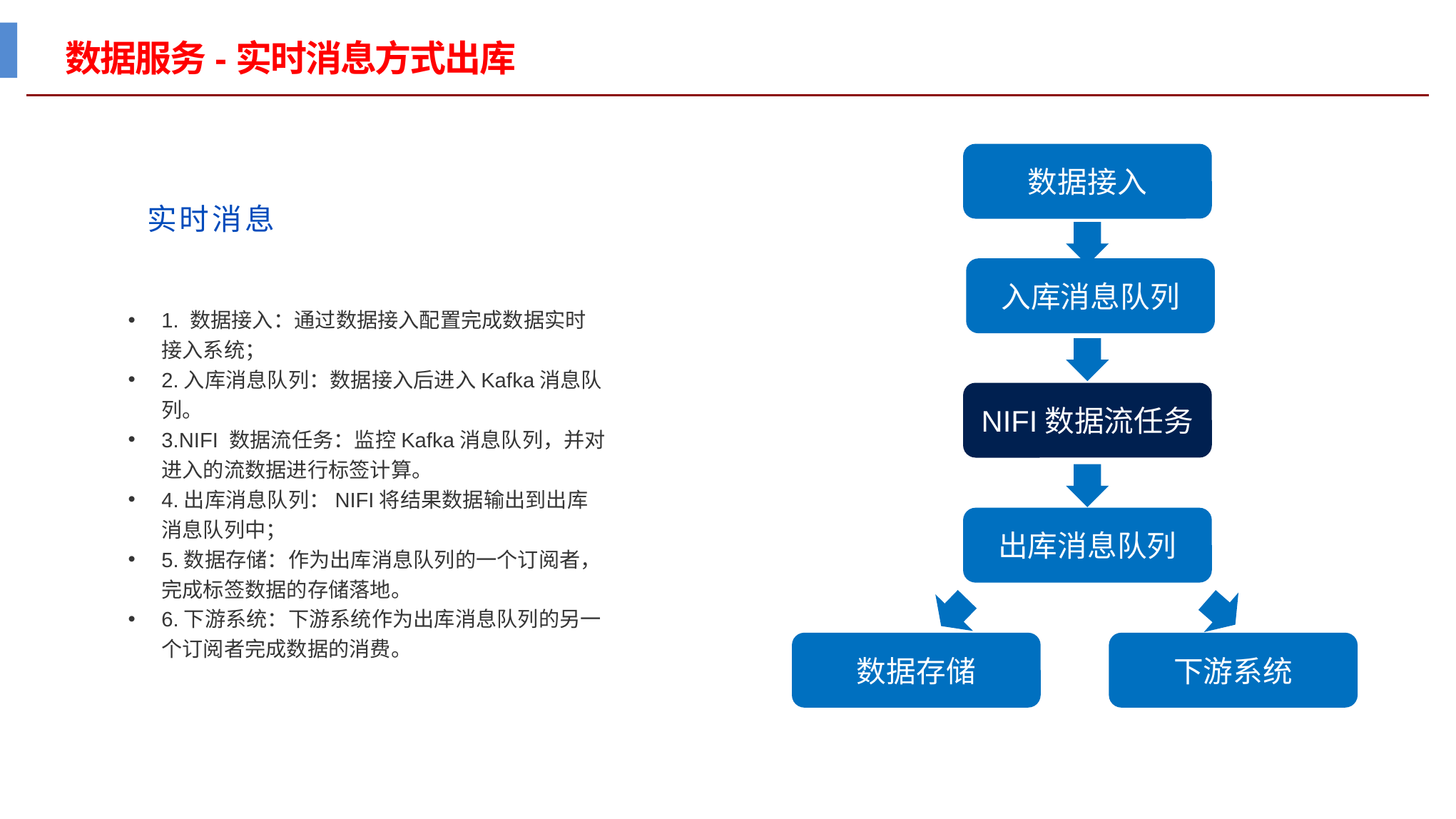

# 数据服务-实时消息方式出库
数据接入
实时消息

入库消息队列

1. 数据接入：通过数据接入配置完成数据实时接入系统；
2.入库消息队列：数据接入后进入Kafka消息队列。
3.NIFI 数据流任务：监控Kafka消息队列，并对进入的流数据进行标签计算。
4.出库消息队列：NIFI将结果数据输出到出库消息队列中；
5.数据存储：作为出库消息队列的一个订阅者，完成标签数据的存储落地。
6.下游系统：下游系统作为出库消息队列的另一个订阅者完成数据的消费。

NIFI数据流任务

出库消息队列

数据存储
下游系统